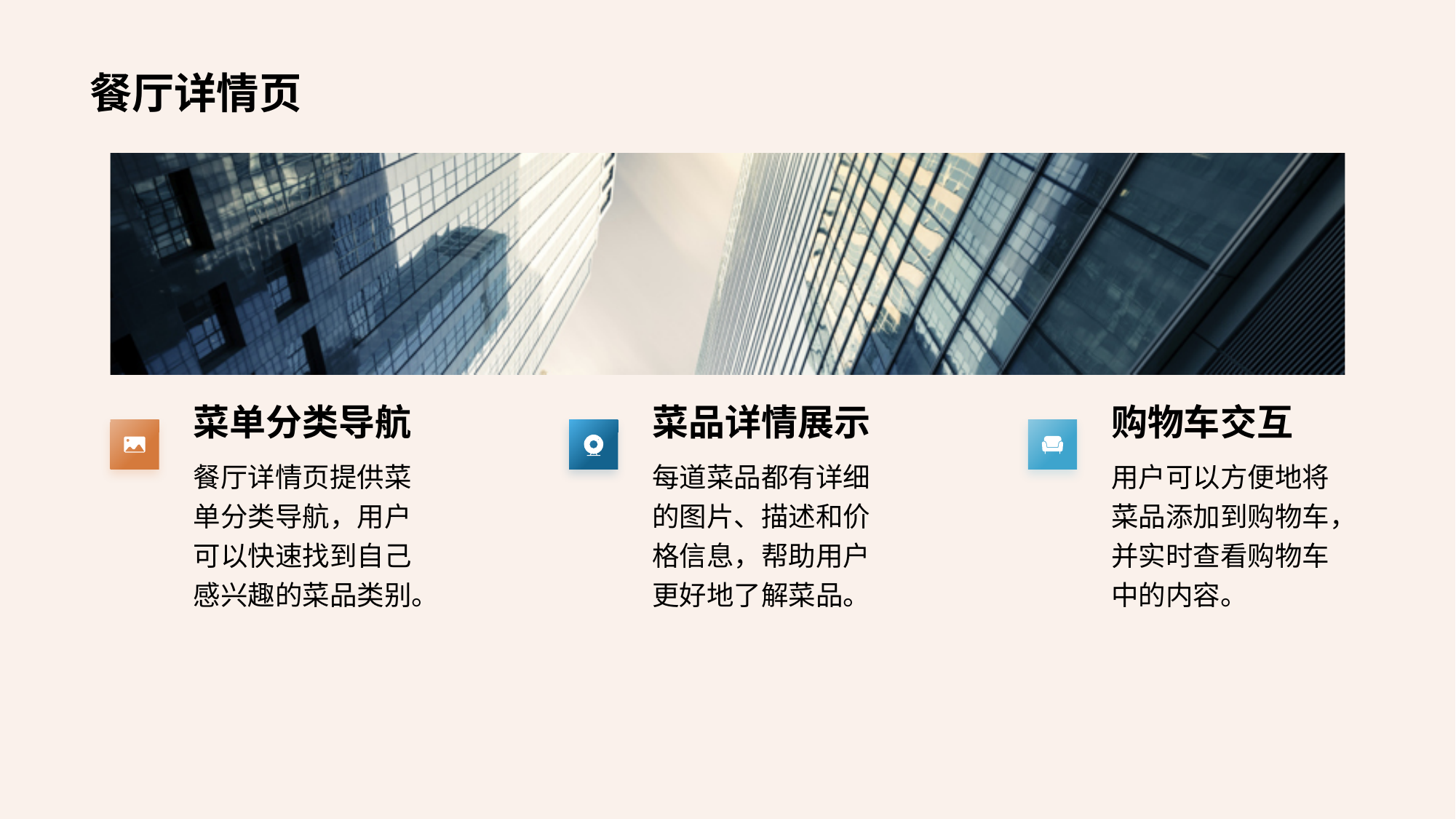

# 餐厅详情页

菜单分类导航

餐厅详情页提供菜单分类导航，用户可以快速找到自己感兴趣的菜品类别。
菜品详情展示
购物车交互

每道菜品都有详细的图片、描述和价格信息，帮助用户更好地了解菜品。
用户可以方便地将菜品添加到购物车，并实时查看购物车中的内容。